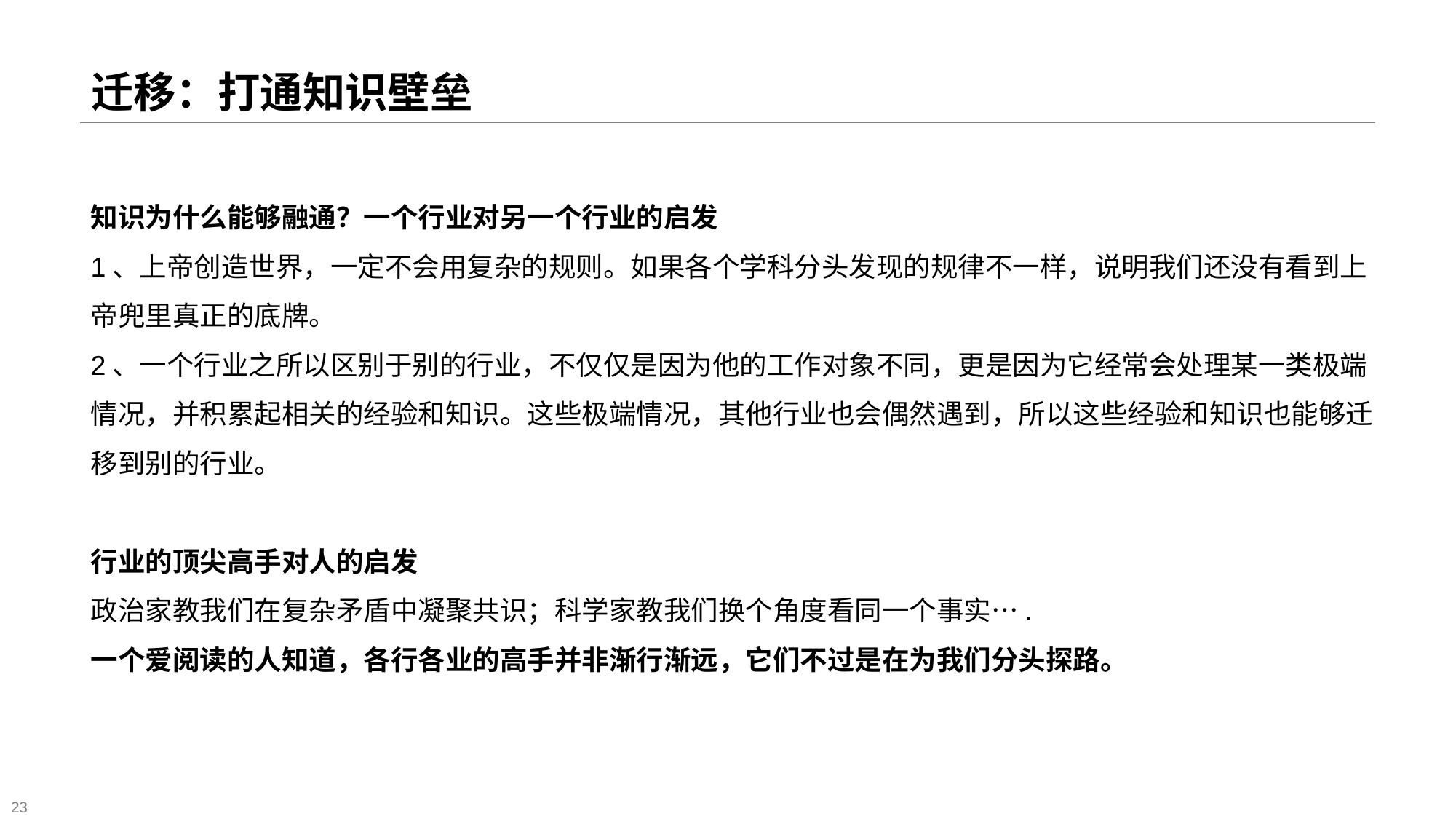

# 迁移：打通知识壁垒
知识为什么能够融通？一个行业对另一个行业的启发
1、上帝创造世界，一定不会用复杂的规则。如果各个学科分头发现的规律不一样，说明我们还没有看到上帝兜里真正的底牌。
2、一个行业之所以区别于别的行业，不仅仅是因为他的工作对象不同，更是因为它经常会处理某一类极端情况，并积累起相关的经验和知识。这些极端情况，其他行业也会偶然遇到，所以这些经验和知识也能够迁移到别的行业。

行业的顶尖高手对人的启发
政治家教我们在复杂矛盾中凝聚共识；科学家教我们换个角度看同一个事实….
一个爱阅读的人知道，各行各业的高手并非渐行渐远，它们不过是在为我们分头探路。